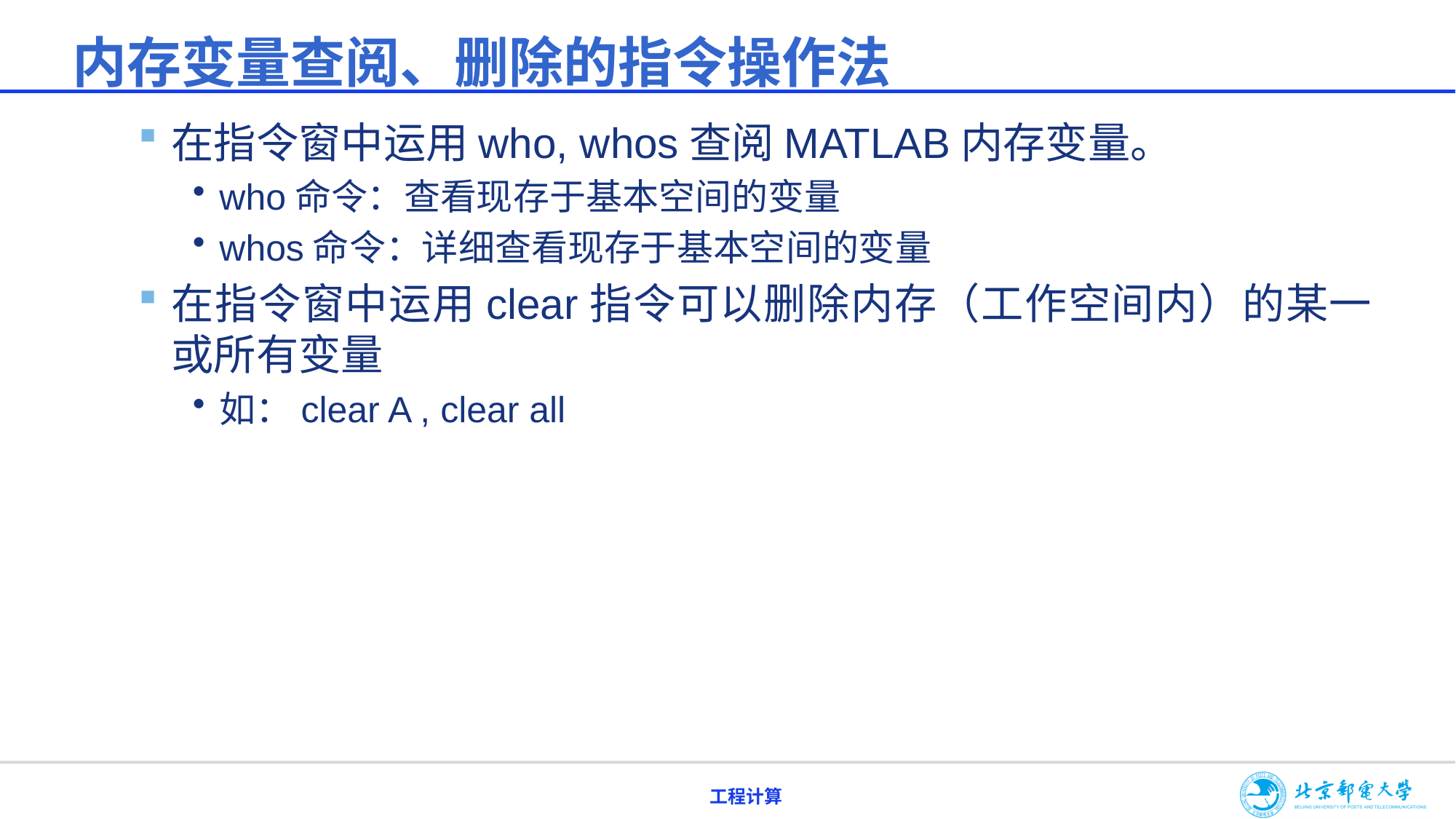

# 内存变量查阅、删除的指令操作法
在指令窗中运用who, whos查阅MATLAB内存变量。
who命令：查看现存于基本空间的变量
whos命令：详细查看现存于基本空间的变量
在指令窗中运用clear指令可以删除内存（工作空间内）的某一或所有变量
如：clear A , clear all